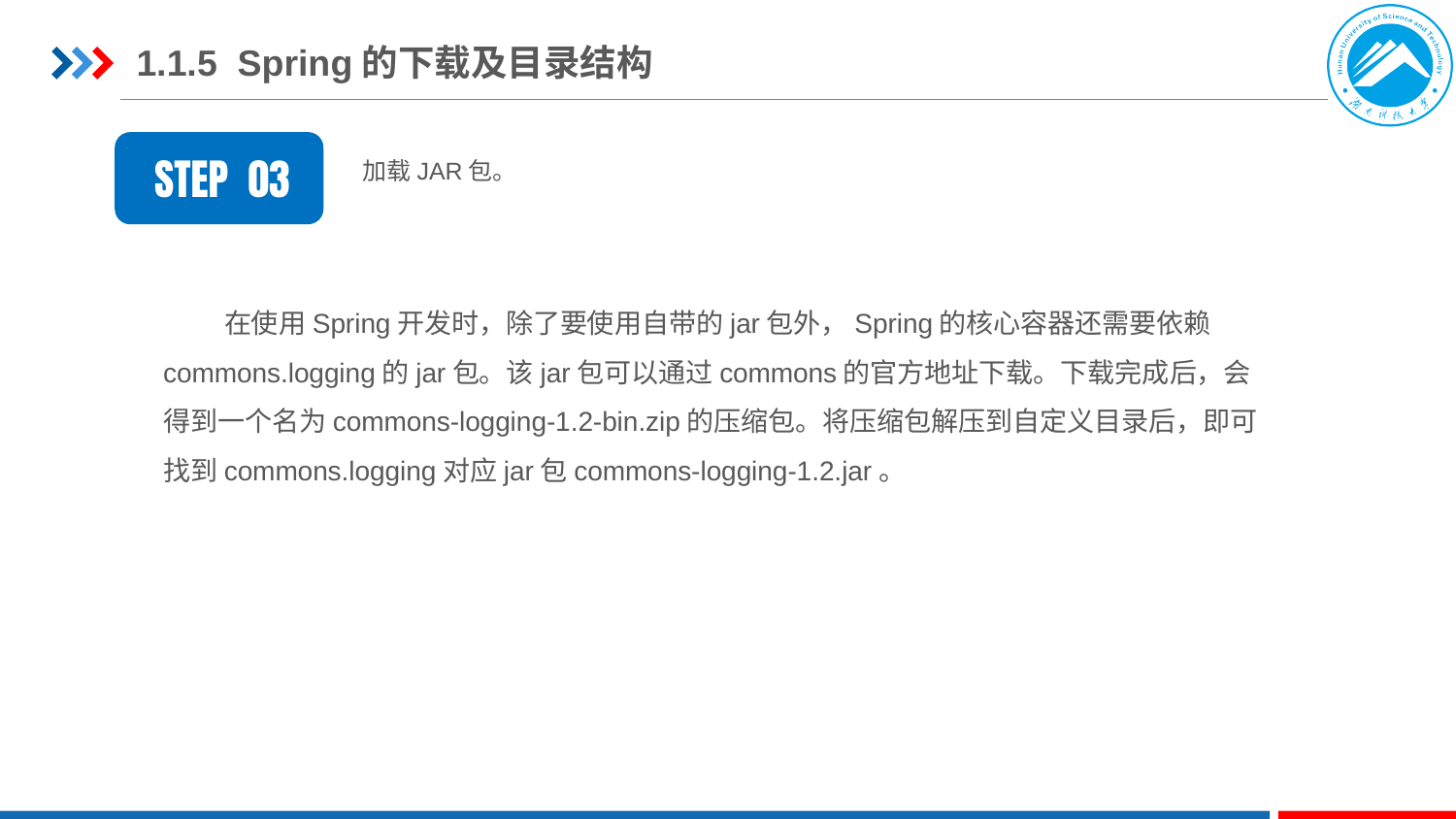

1.1.5  Spring的下载及目录结构

加载JAR包。
STEP  03
         在使用Spring开发时，除了要使用自带的jar包外，Spring的核心容器还需要依赖commons.logging的jar包。该jar包可以通过commons的官方地址下载。下载完成后，会得到一个名为commons-logging-1.2-bin.zip的压缩包。将压缩包解压到自定义目录后，即可找到commons.logging对应jar包commons-logging-1.2.jar。